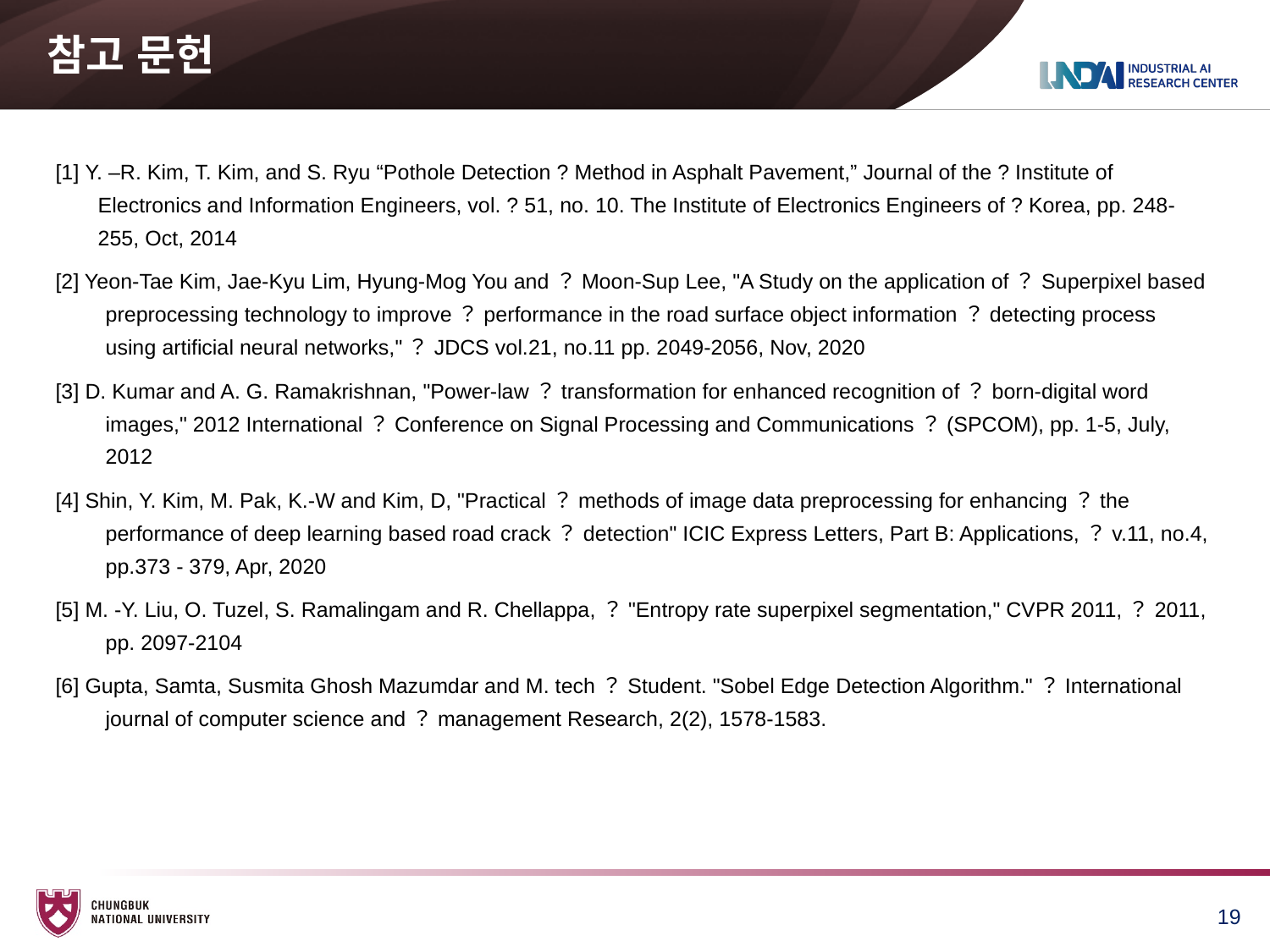

# 참고 문헌
[1] Y. –R. Kim, T. Kim, and S. Ryu “Pothole Detection ? Method in Asphalt Pavement,” Journal of the ? Institute of Electronics and Information Engineers, vol. ? 51, no. 10. The Institute of Electronics Engineers of ? Korea, pp. 248-255, Oct, 2014
[2] Yeon-Tae Kim, Jae-Kyu Lim, Hyung-Mog You and？Moon-Sup Lee, "A Study on the application of？Superpixel based preprocessing technology to improve？performance in the road surface object information？detecting process using artificial neural networks,"？JDCS vol.21, no.11 pp. 2049-2056, Nov, 2020
[3] D. Kumar and A. G. Ramakrishnan, "Power-law？transformation for enhanced recognition of？born-digital word images," 2012 International？Conference on Signal Processing and Communications？(SPCOM), pp. 1-5, July, 2012
[4] Shin, Y. Kim, M. Pak, K.-W and Kim, D, "Practical？methods of image data preprocessing for enhancing？the performance of deep learning based road crack？detection" ICIC Express Letters, Part B: Applications,？v.11, no.4, pp.373 - 379, Apr, 2020
[5] M. -Y. Liu, O. Tuzel, S. Ramalingam and R. Chellappa,？"Entropy rate superpixel segmentation," CVPR 2011,？2011, pp. 2097-2104
[6] Gupta, Samta, Susmita Ghosh Mazumdar and M. tech？Student. "Sobel Edge Detection Algorithm."？International journal of computer science and？management Research, 2(2), 1578-1583.